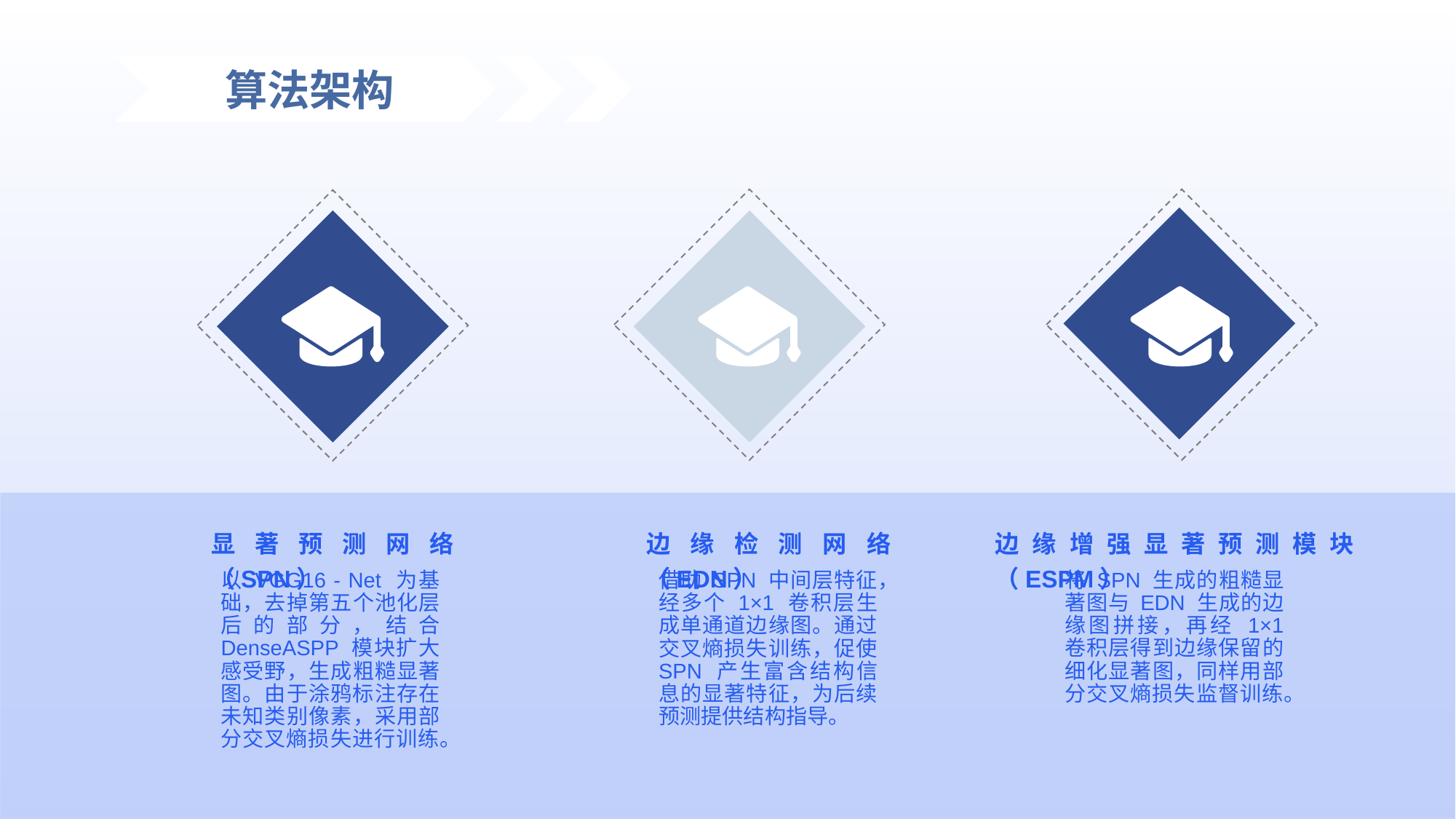

算法架构

显著预测网络（SPN）
边缘检测网络（EDN）
边缘增强显著预测模块（ESPM）
以 VGG16 - Net 为基础，去掉第五个池化层后的部分，结合 DenseASPP 模块扩大感受野，生成粗糙显著图。由于涂鸦标注存在未知类别像素，采用部分交叉熵损失进行训练。
借助 SPN 中间层特征，经多个 1×1 卷积层生成单通道边缘图。通过交叉熵损失训练，促使 SPN 产生富含结构信息的显著特征，为后续预测提供结构指导。
将 SPN 生成的粗糙显著图与 EDN 生成的边缘图拼接，再经 1×1 卷积层得到边缘保留的细化显著图，同样用部分交叉熵损失监督训练。